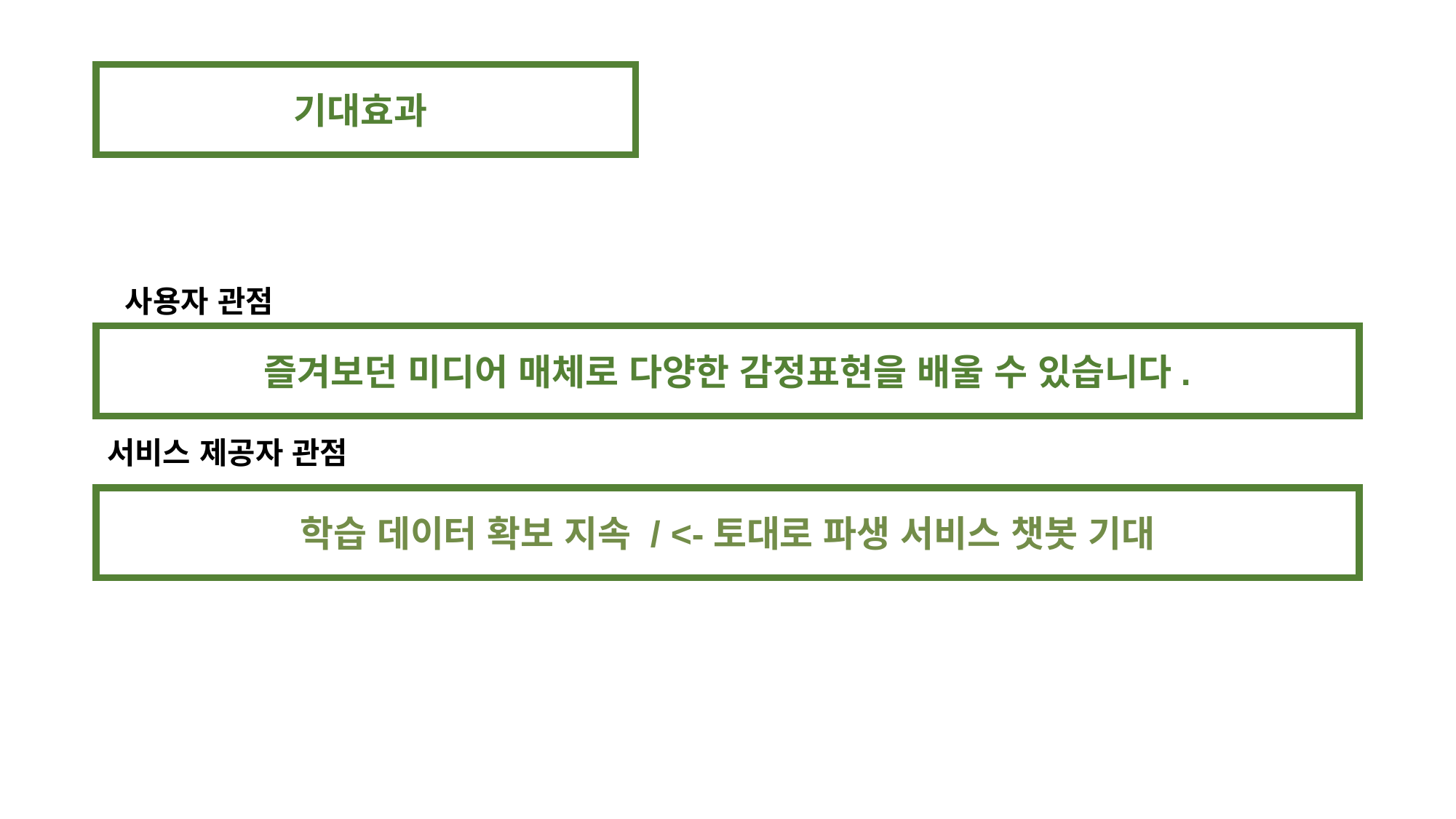

기대효과
사용자 관점
즐겨보던 미디어 매체로 다양한 감정표현을 배울 수 있습니다.
서비스 제공자 관점
학습 데이터 확보 지속 / <-토대로 파생 서비스 챗봇 기대